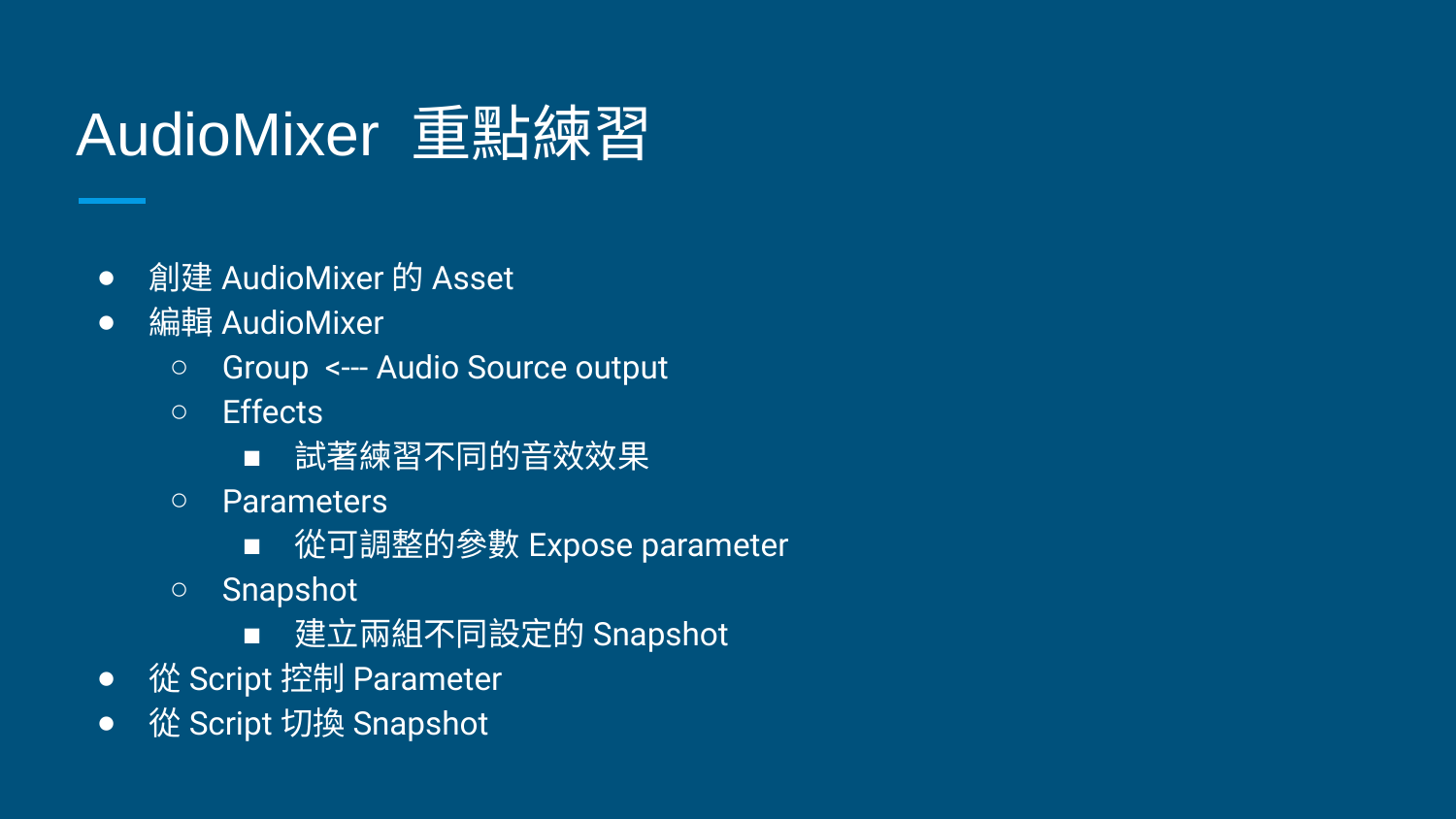

# AudioMixer 重點練習
創建AudioMixer的Asset
編輯AudioMixer
Group  <--- Audio Source output
Effects
試著練習不同的音效效果
Parameters
從可調整的參數Expose parameter
Snapshot
建立兩組不同設定的Snapshot
從Script控制Parameter
從Script切換Snapshot